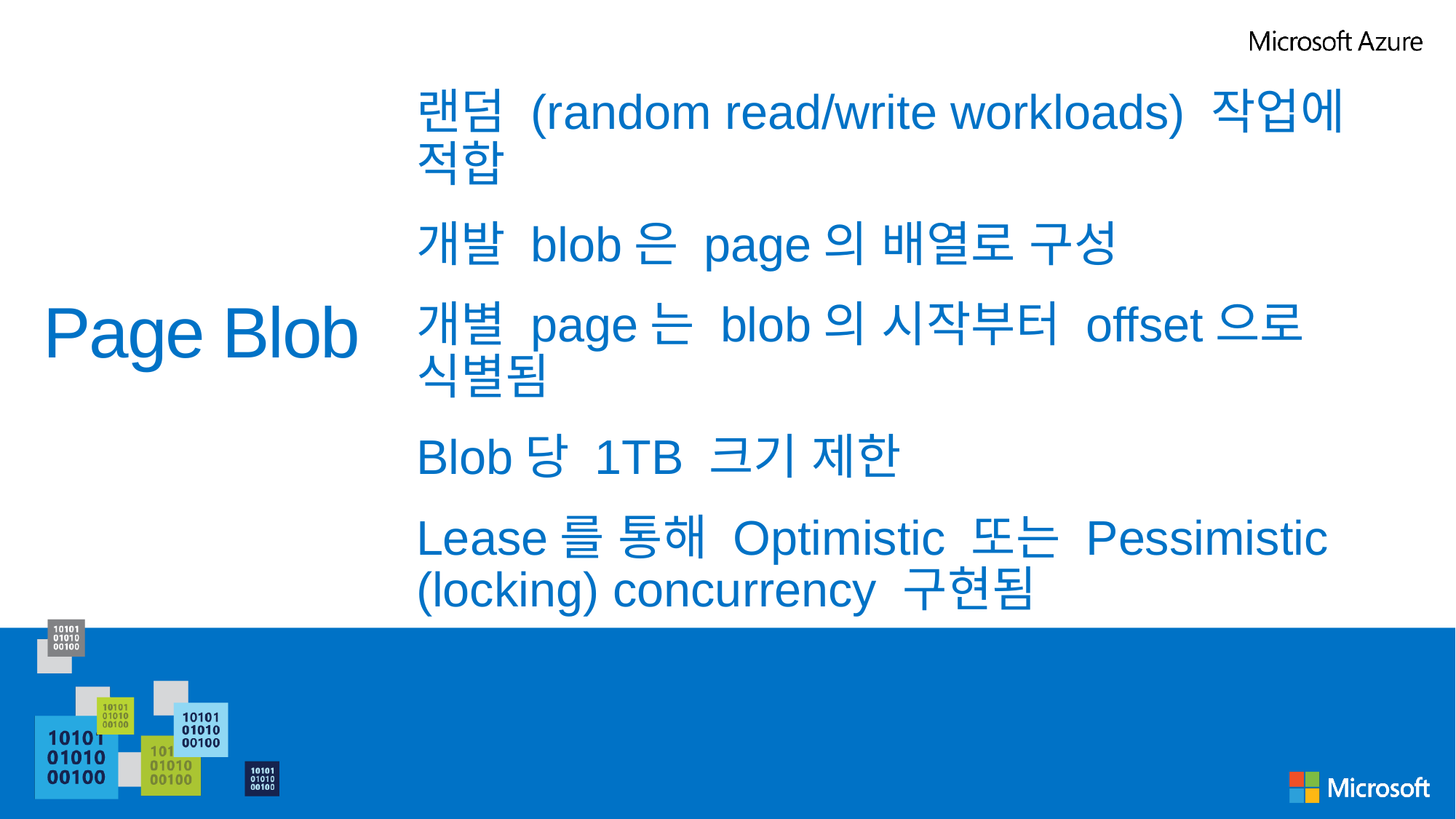

랜덤 (random read/write workloads) 작업에 적합
개발 blob은 page의 배열로 구성
개별 page는 blob의 시작부터 offset으로 식별됨
Blob당 1TB 크기 제한
Lease를 통해 Optimistic 또는 Pessimistic (locking) concurrency 구현됨
# Page Blob